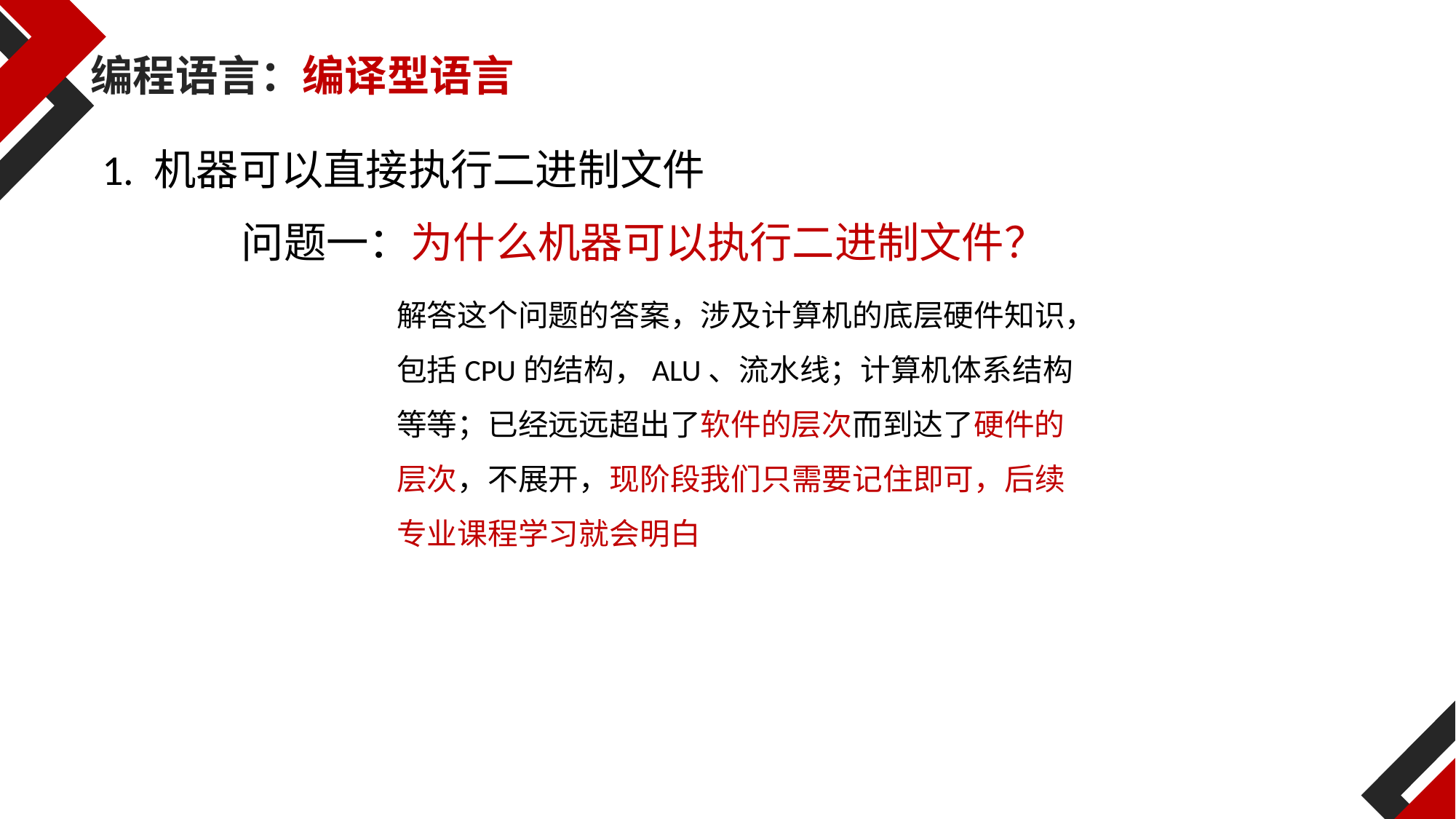

编程语言：编译型语言
1. 机器可以直接执行二进制文件
问题一：为什么机器可以执行二进制文件？

解答这个问题的答案，涉及计算机的底层硬件知识，包括CPU的结构，ALU、流水线；计算机体系结构等等；已经远远超出了软件的层次而到达了硬件的层次，不展开，现阶段我们只需要记住即可，后续专业课程学习就会明白